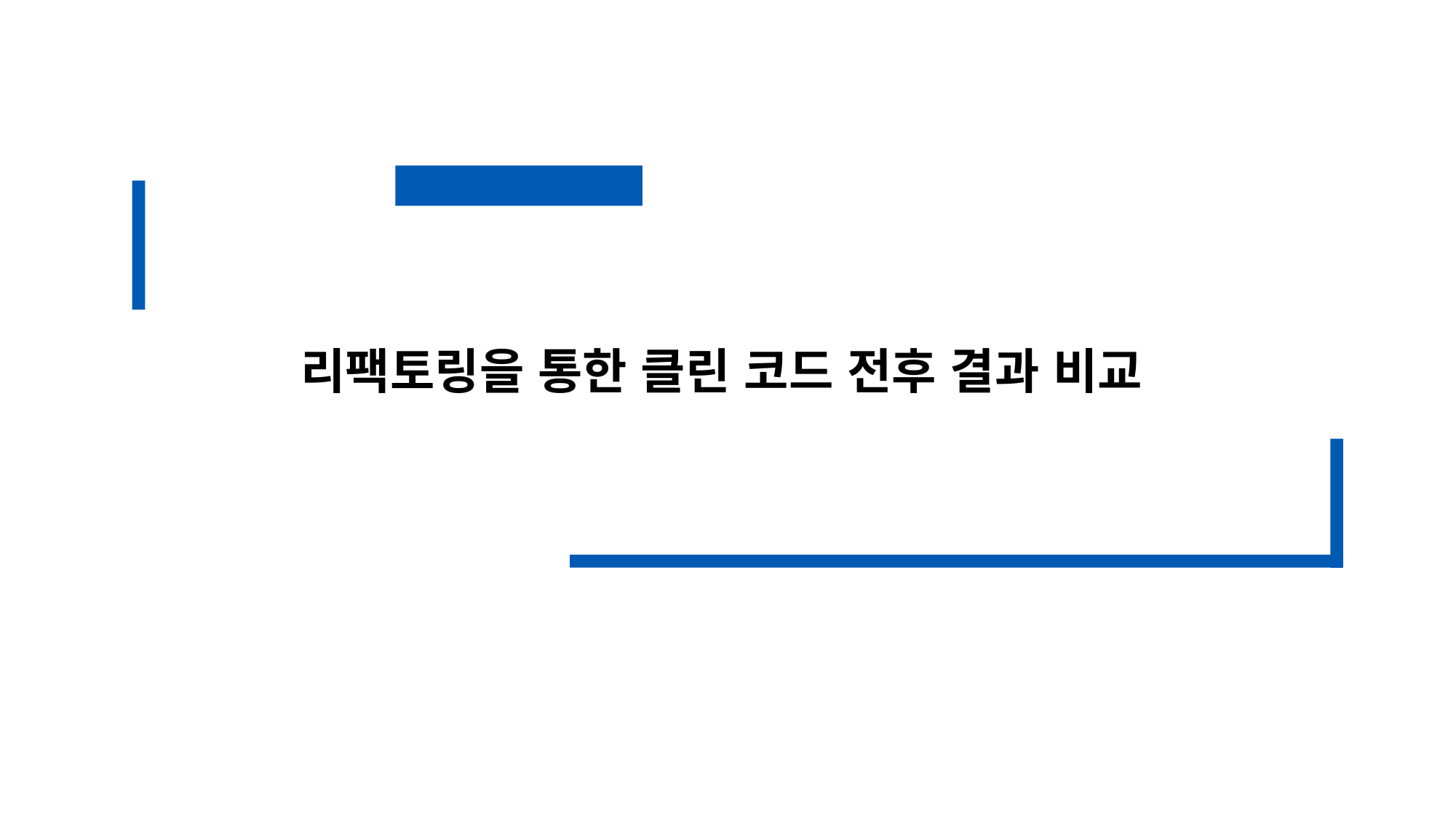

리팩토링을 통한 클린 코드 전후 결과 비교